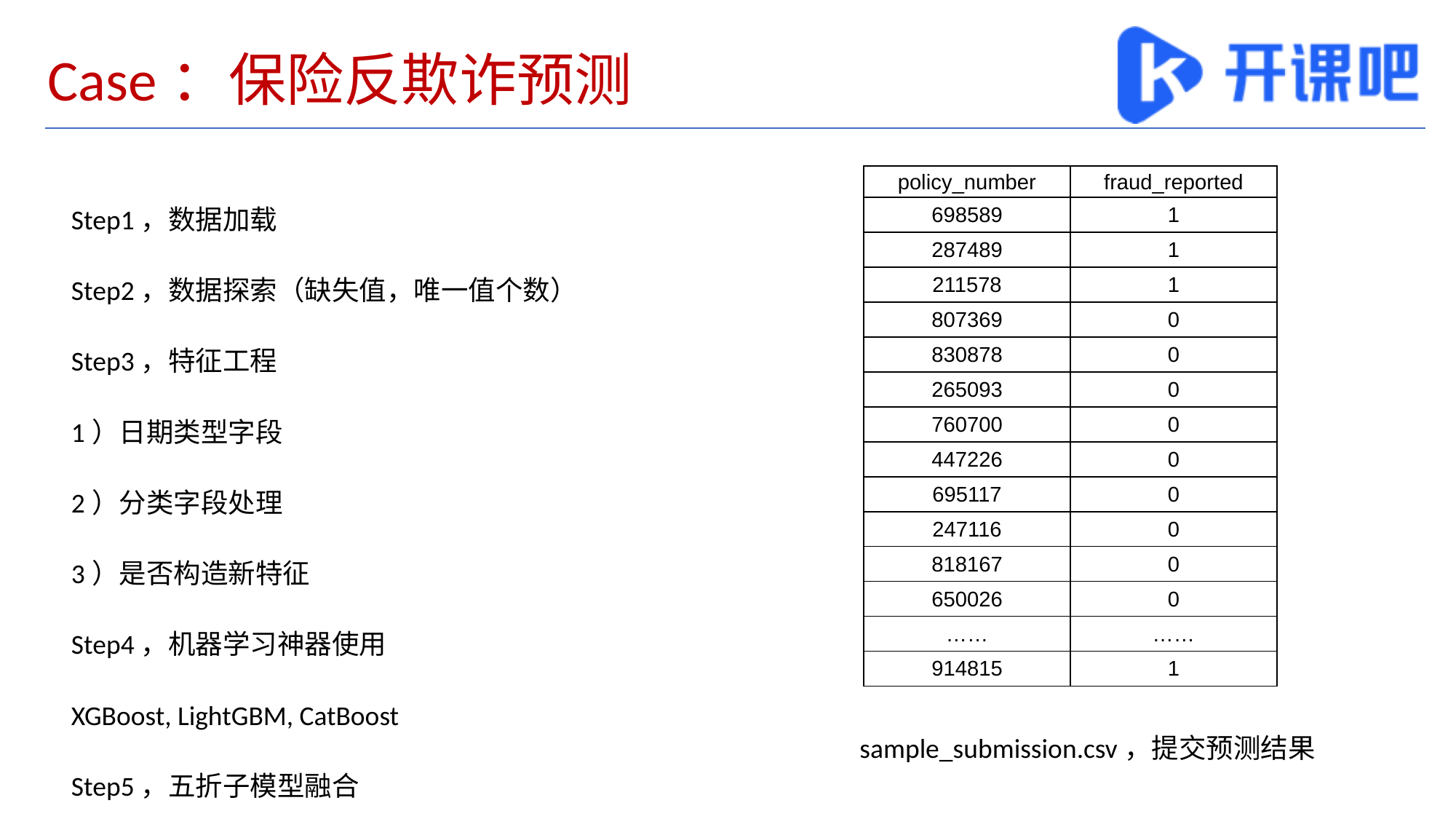

# Case：保险反欺诈预测
| policy\_number | fraud\_reported |
| --- | --- |
| 698589 | 1 |
| 287489 | 1 |
| 211578 | 1 |
| 807369 | 0 |
| 830878 | 0 |
| 265093 | 0 |
| 760700 | 0 |
| 447226 | 0 |
| 695117 | 0 |
| 247116 | 0 |
| 818167 | 0 |
| 650026 | 0 |
| …… | …… |
| 914815 | 1 |
Step1，数据加载
Step2，数据探索（缺失值，唯一值个数）
Step3，特征工程
1）日期类型字段
2）分类字段处理
3）是否构造新特征
Step4，机器学习神器使用
XGBoost, LightGBM, CatBoost
Step5，五折子模型融合
sample_submission.csv，提交预测结果